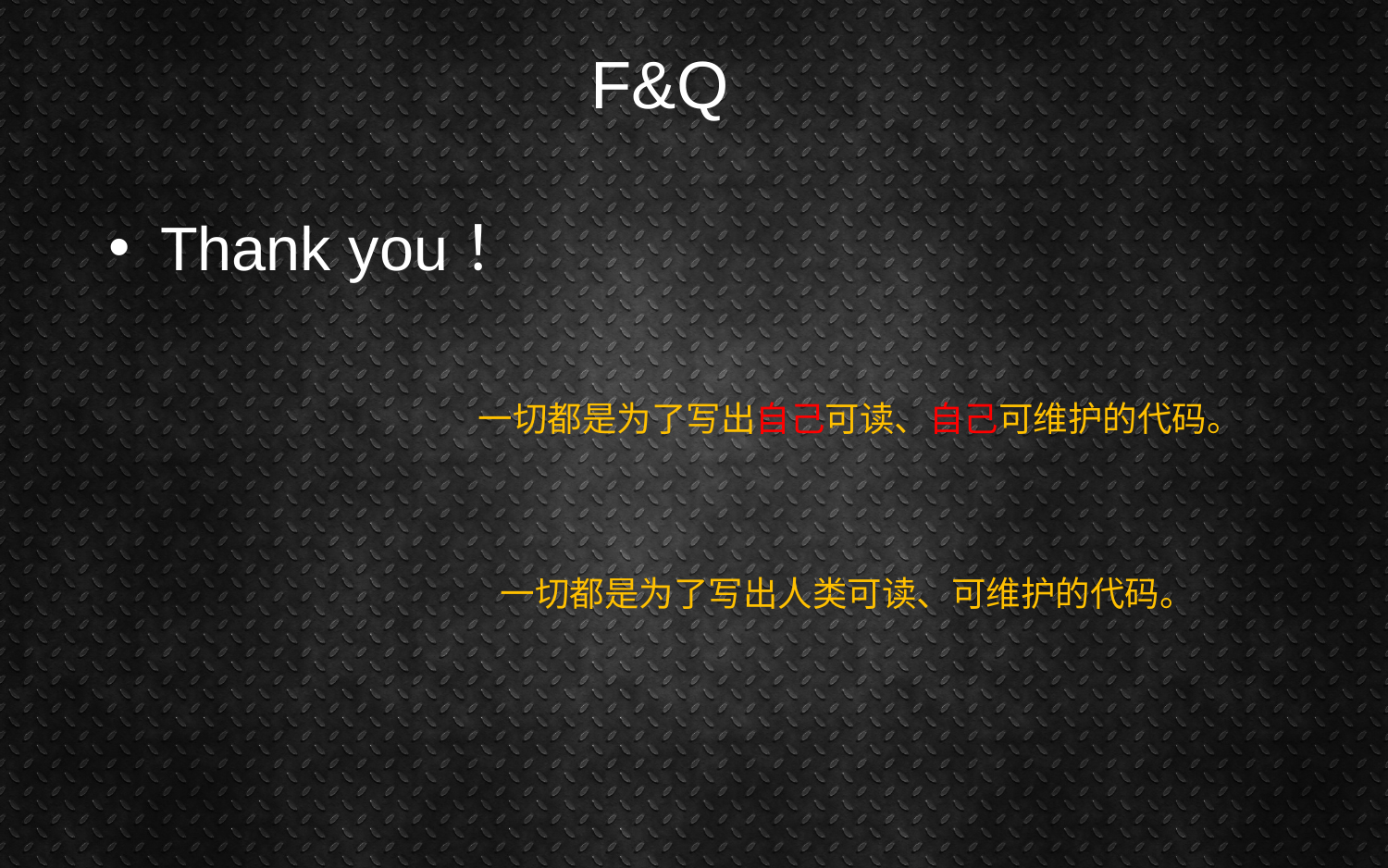

# F&Q
Thank you！

一切都是为了写出自己可读、自己可维护的代码。
一切都是为了写出人类可读、可维护的代码。